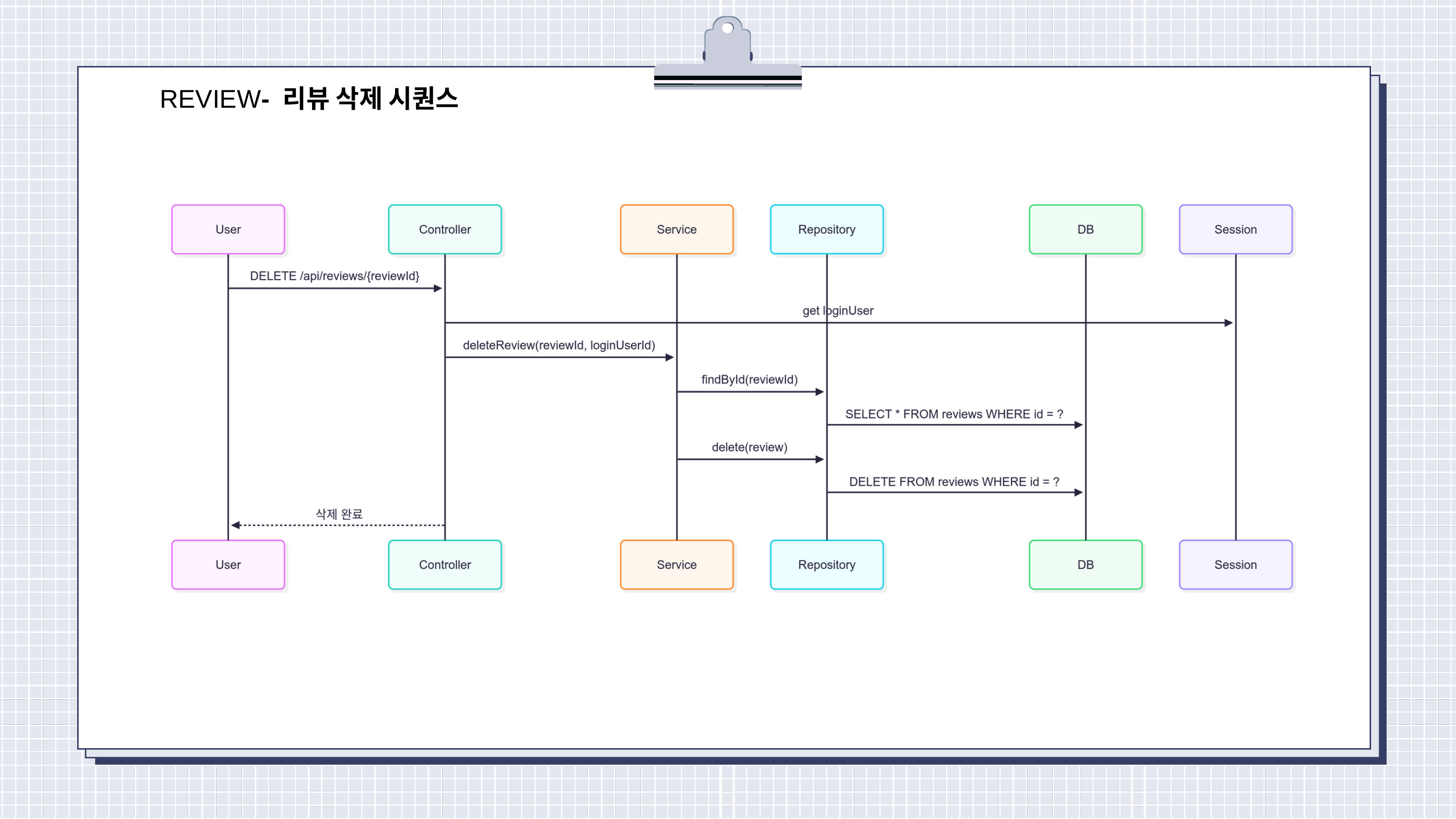

REVIEW- 리뷰 삭제 시퀀스

진행 상황 요약